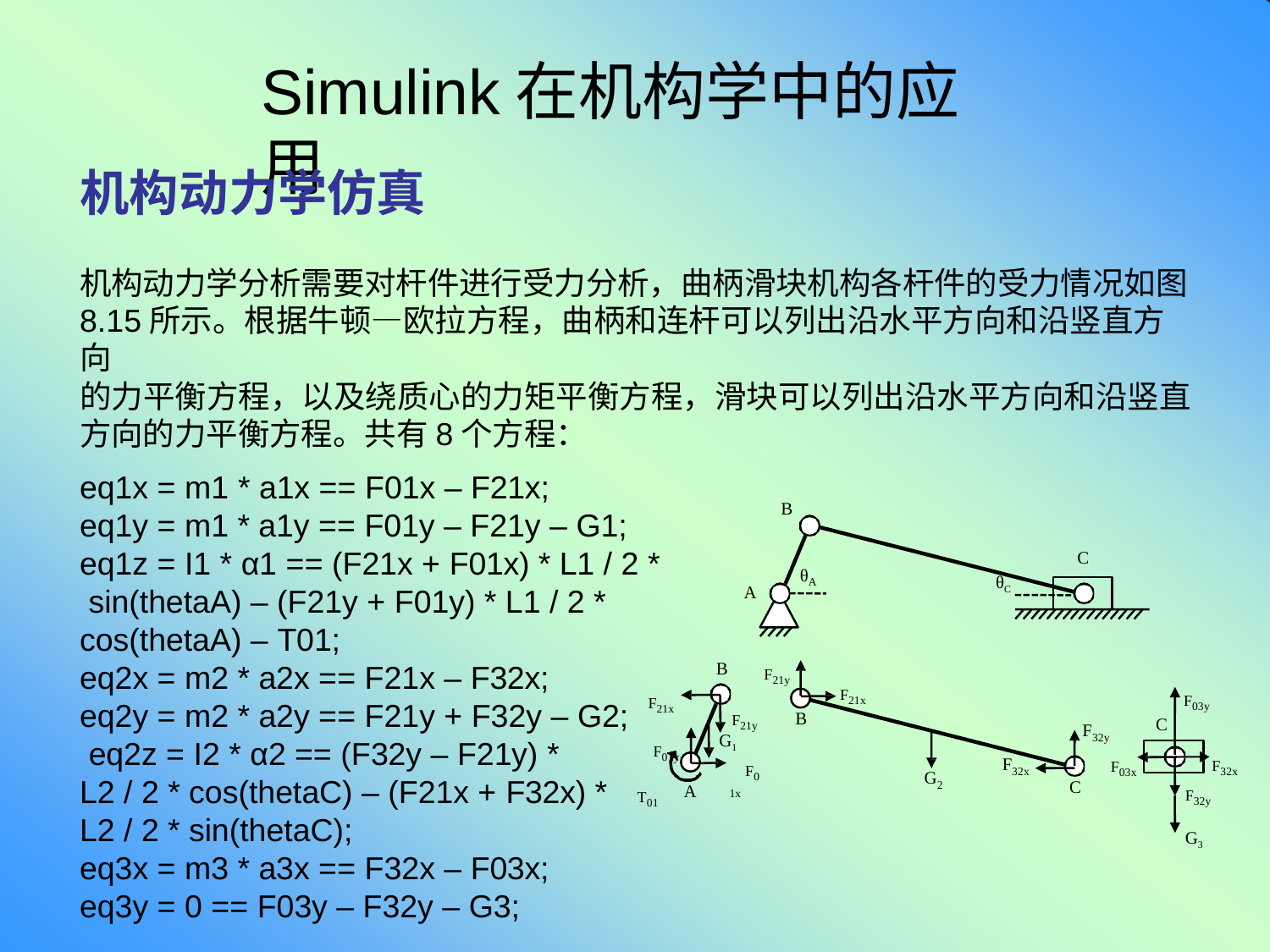

# Simulink在机构学中的应用
机构动力学仿真
机构动力学分析需要对杆件进行受力分析，曲柄滑块机构各杆件的受力情况如图
8.15所示。根据牛顿—欧拉方程，曲柄和连杆可以列出沿水平方向和沿竖直方向
的力平衡方程，以及绕质心的力矩平衡方程，滑块可以列出沿水平方向和沿竖直
方向的力平衡方程。共有8个方程：
eq1x = m1 * a1x == F01x – F21x;
eq1y = m1 * a1y == F01y – F21y – G1;  eq1z = I1 * α1 == (F21x + F01x) * L1 / 2 *  sin(thetaA) – (F21y + F01y) * L1 / 2 *  cos(thetaA) – T01;
B

C
θ
θC
A

A

B
eq2x = m2 * a2x == F21x – F32x;
eq2y = m2 * a2y == F21y + F32y – G2;  eq2z = I2 * α2 == (F32y – F21y) *
L2 / 2 * cos(thetaC) – (F21x + F32x) *
L2 / 2 * sin(thetaC);
eq3x = m3 * a3x == F32x – F03x;
eq3y = 0 == F03y – F32y – G3;
F21y

F21x  F01y
T01
F21x
F03y

B
C
F21y  G1
F01x
F

32y

F32x
F03x
F

32x

G
C
2
F32y
G3
A